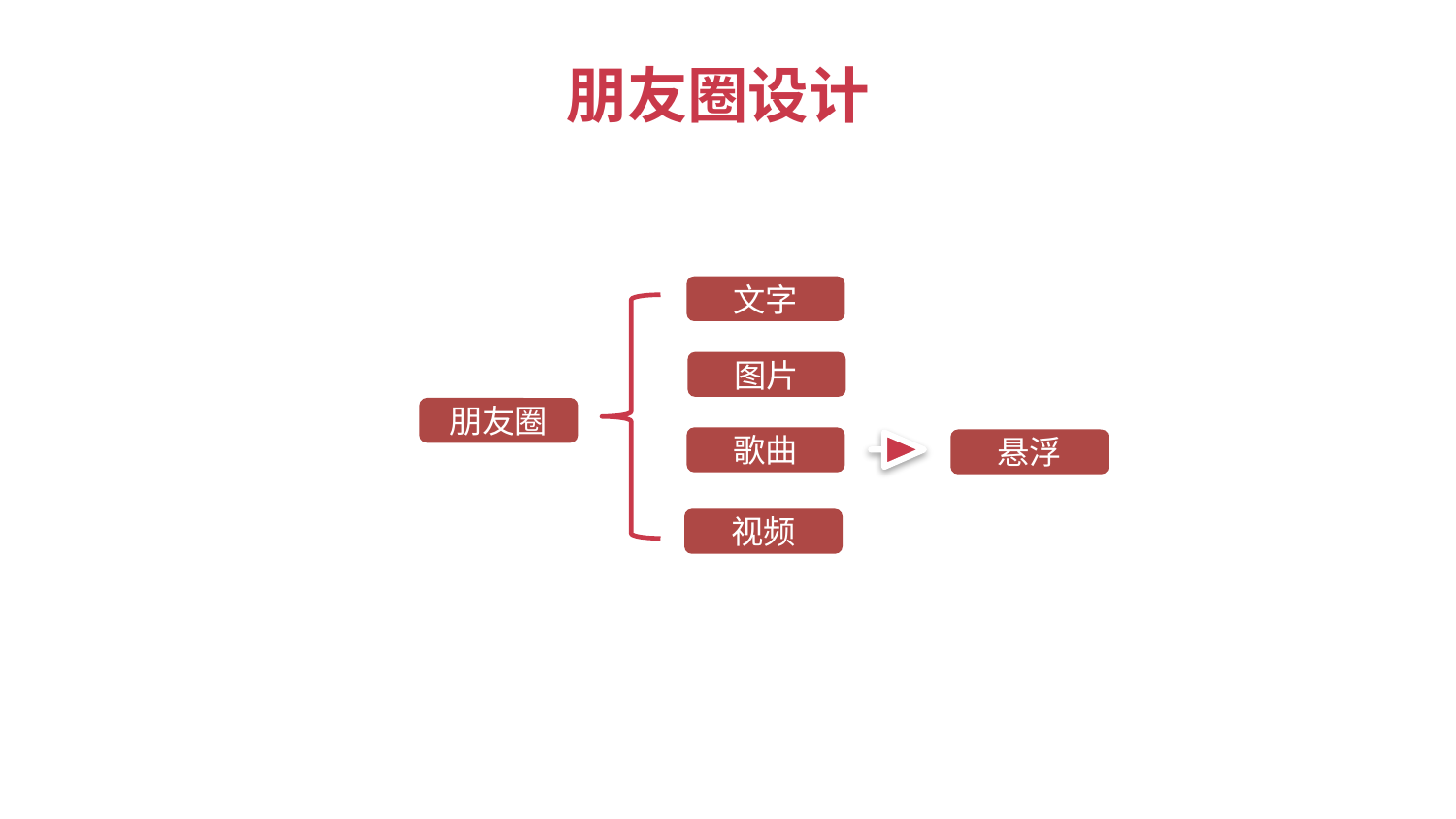

朋友圈设计
文字

图片
朋友圈

歌曲
悬浮
视频